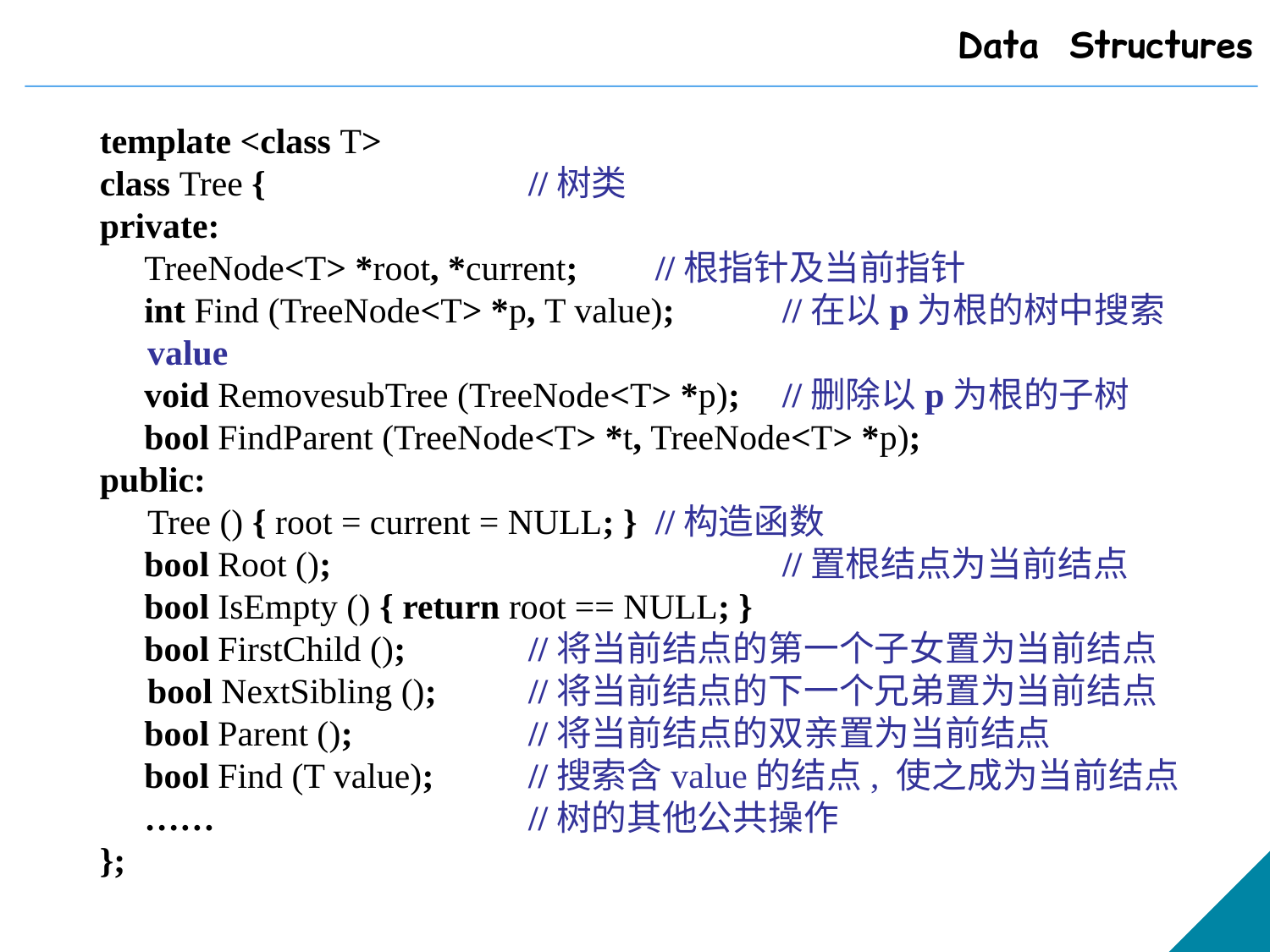

template <class T>
class Tree {			//树类
private:
     TreeNode<T> *root, *current;	//根指针及当前指针
     int Find (TreeNode<T> *p, T value); 	//在以p为根的树中搜索value
     void RemovesubTree (TreeNode<T> *p); 	//删除以p为根的子树
     bool FindParent (TreeNode<T> *t, TreeNode<T> *p);
public:
 	Tree () { root = current = NULL; }	//构造函数
     bool Root ();	           			//置根结点为当前结点
     bool IsEmpty () { return root == NULL; }
     bool FirstChild ();	//将当前结点的第一个子女置为当前结点
	bool NextSibling ();	//将当前结点的下一个兄弟置为当前结点
     bool Parent ();		//将当前结点的双亲置为当前结点
     bool Find (T value);	//搜索含value的结点, 使之成为当前结点
     …… 			//树的其他公共操作
};